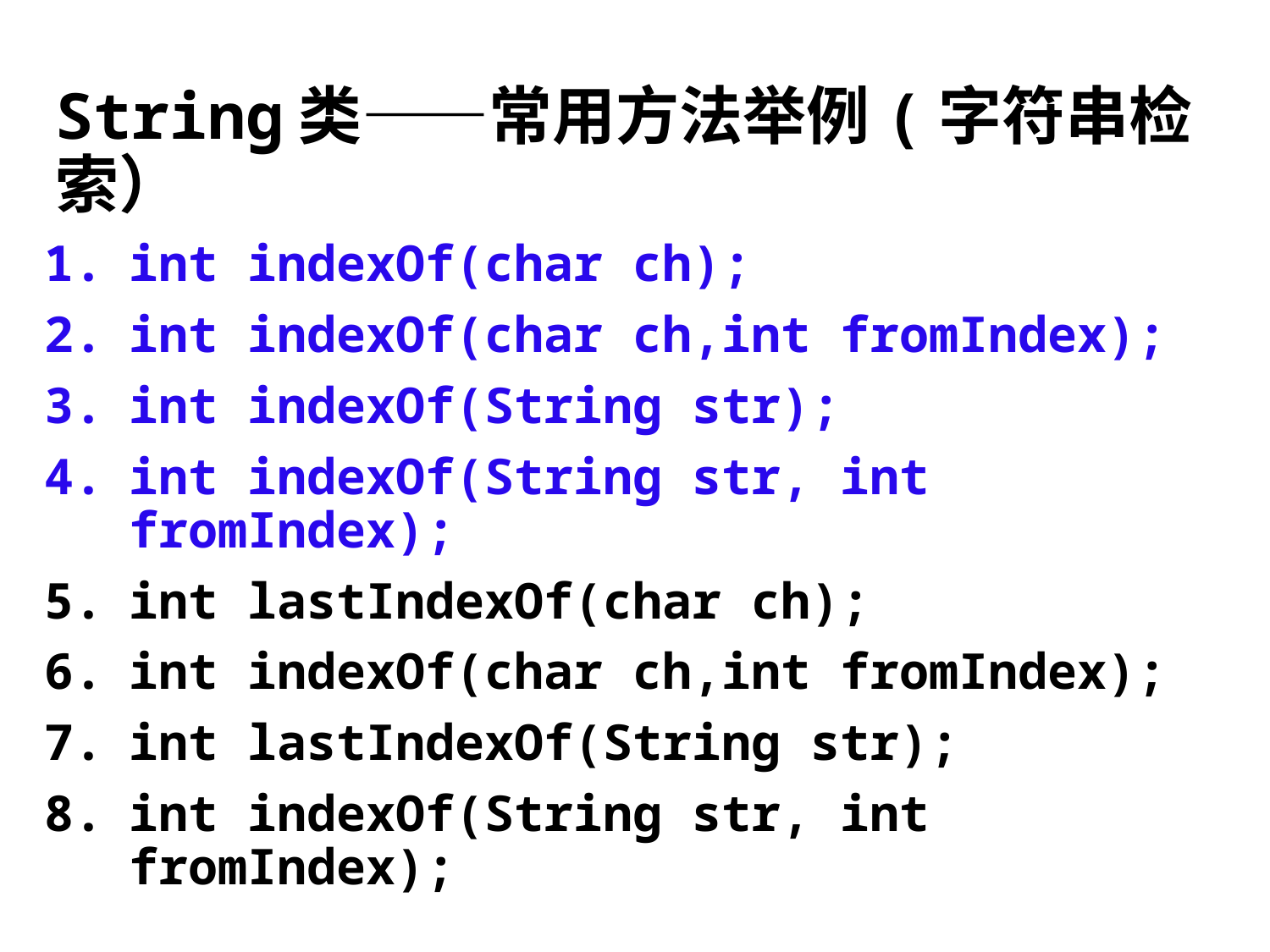

# String类——常用方法举例(字符串检索）
int indexOf(char ch);
int indexOf(char ch,int fromIndex);
int indexOf(String str);
int indexOf(String str, int fromIndex);
int lastIndexOf(char ch);
int indexOf(char ch,int fromIndex);
int lastIndexOf(String str);
int indexOf(String str, int fromIndex);